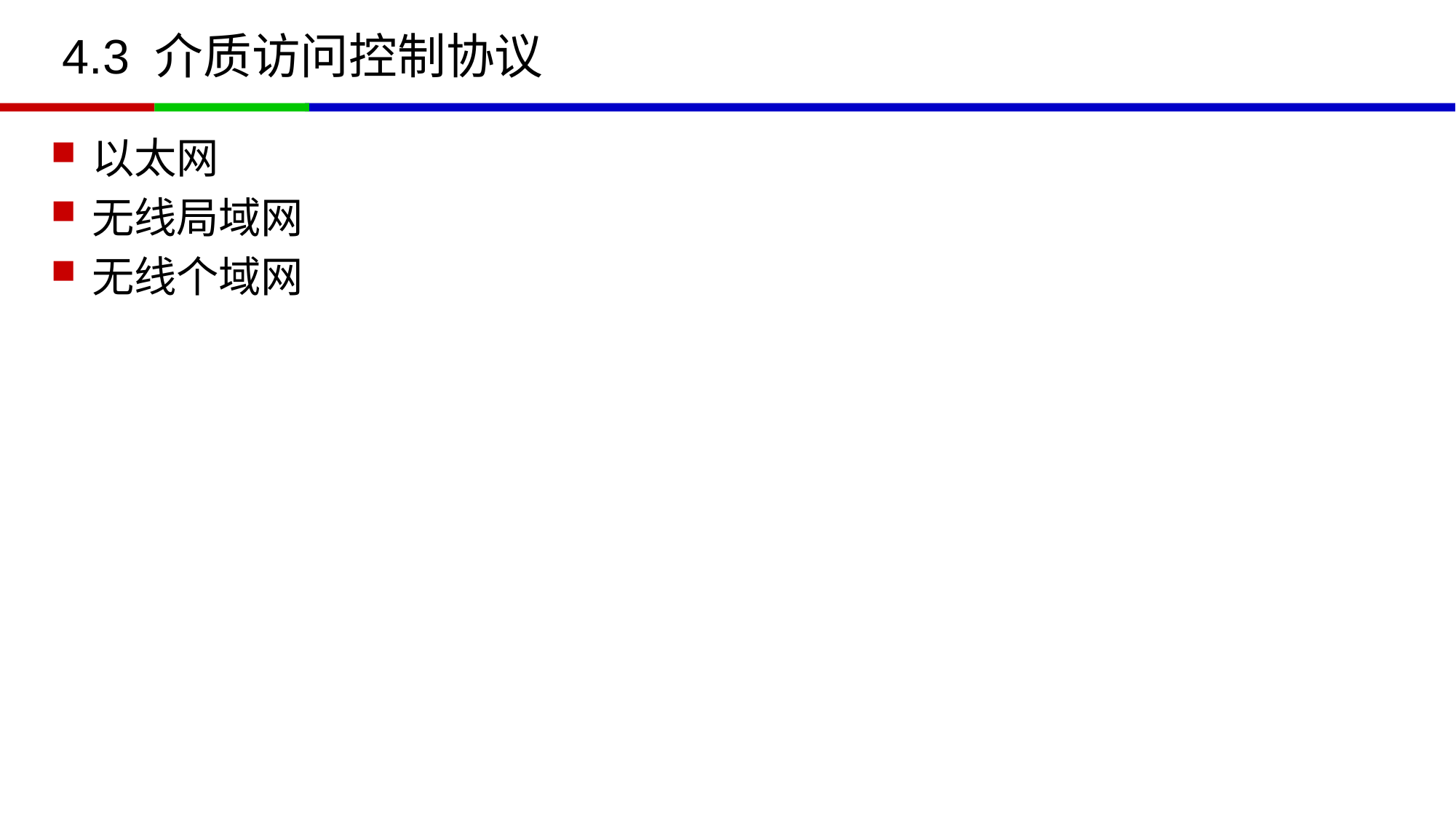

# 4.3 介质访问控制协议
以太网
无线局域网
无线个域网
122